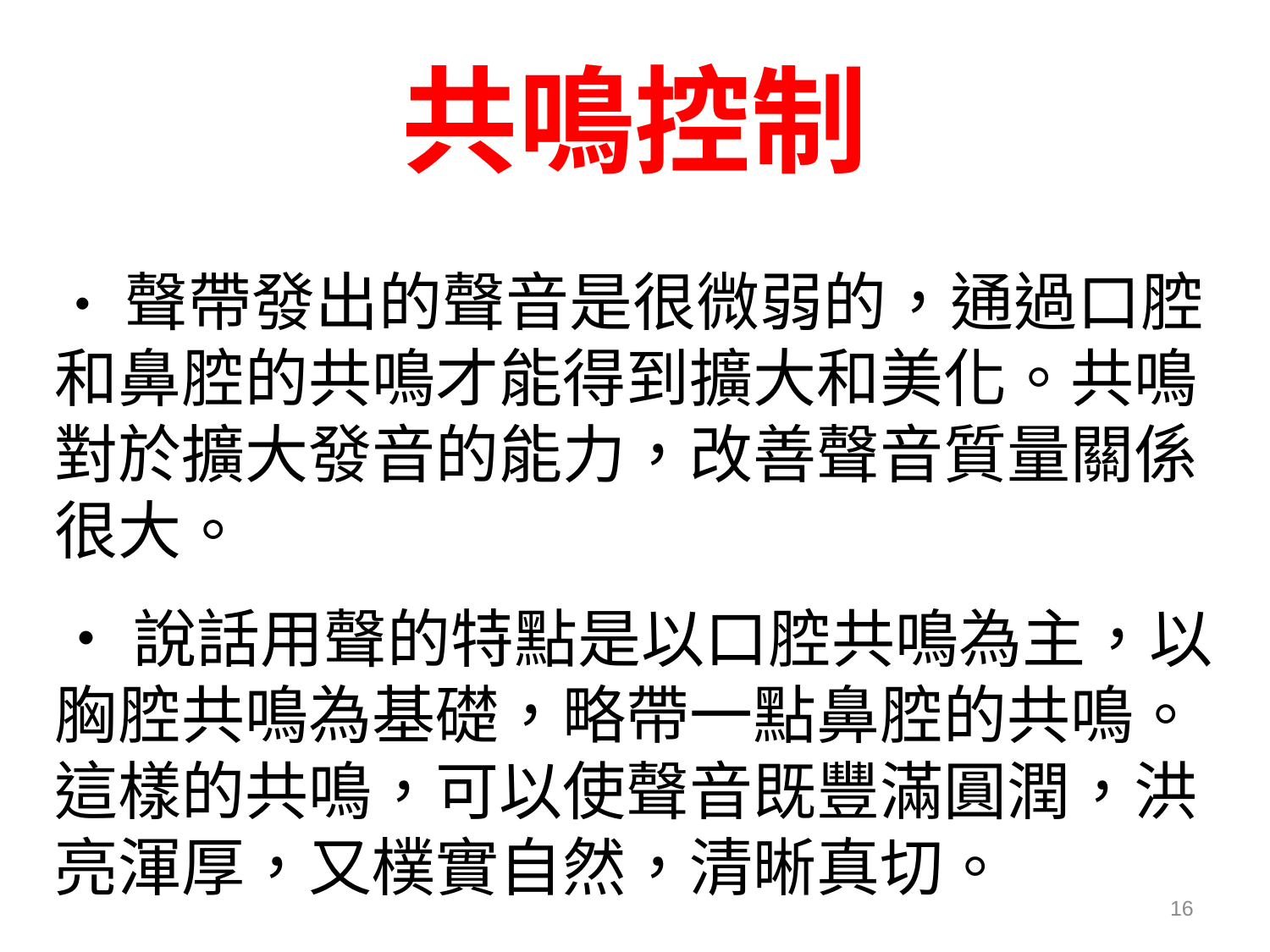

# 共鳴控制
‧聲帶發出的聲音是很微弱的，通過口腔和鼻腔的共鳴才能得到擴大和美化。共鳴對於擴大發音的能力，改善聲音質量關係很大。
‧說話用聲的特點是以口腔共鳴為主，以胸腔共鳴為基礎，略帶一點鼻腔的共鳴。這樣的共鳴，可以使聲音既豐滿圓潤，洪亮渾厚，又樸實自然，清晰真切。
16